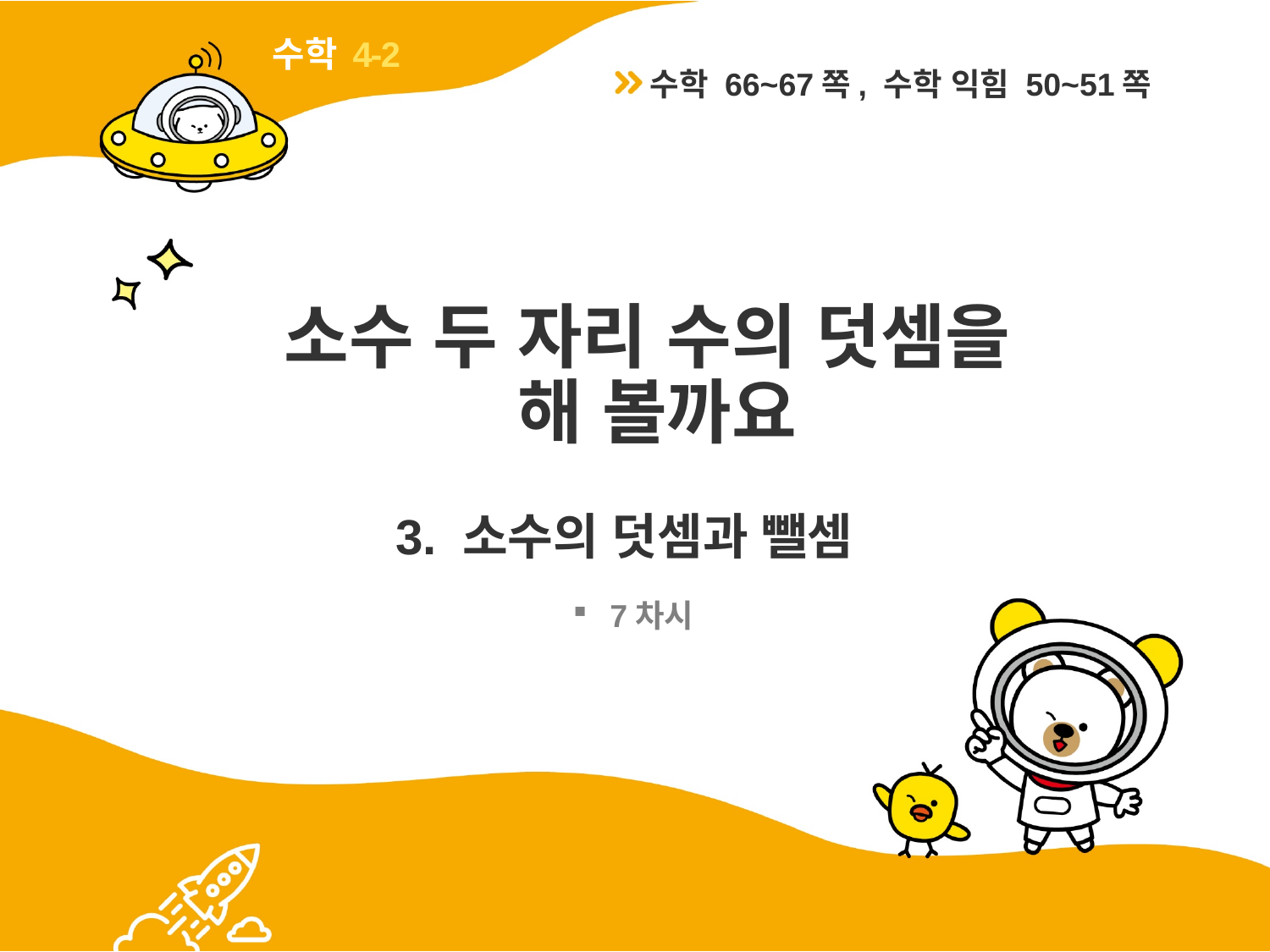

4-2
수학 66~67쪽, 수학 익힘 50~51쪽
# 소수 두 자리 수의 덧셈을 해 볼까요
3. 소수의 덧셈과 뺄셈
7차시